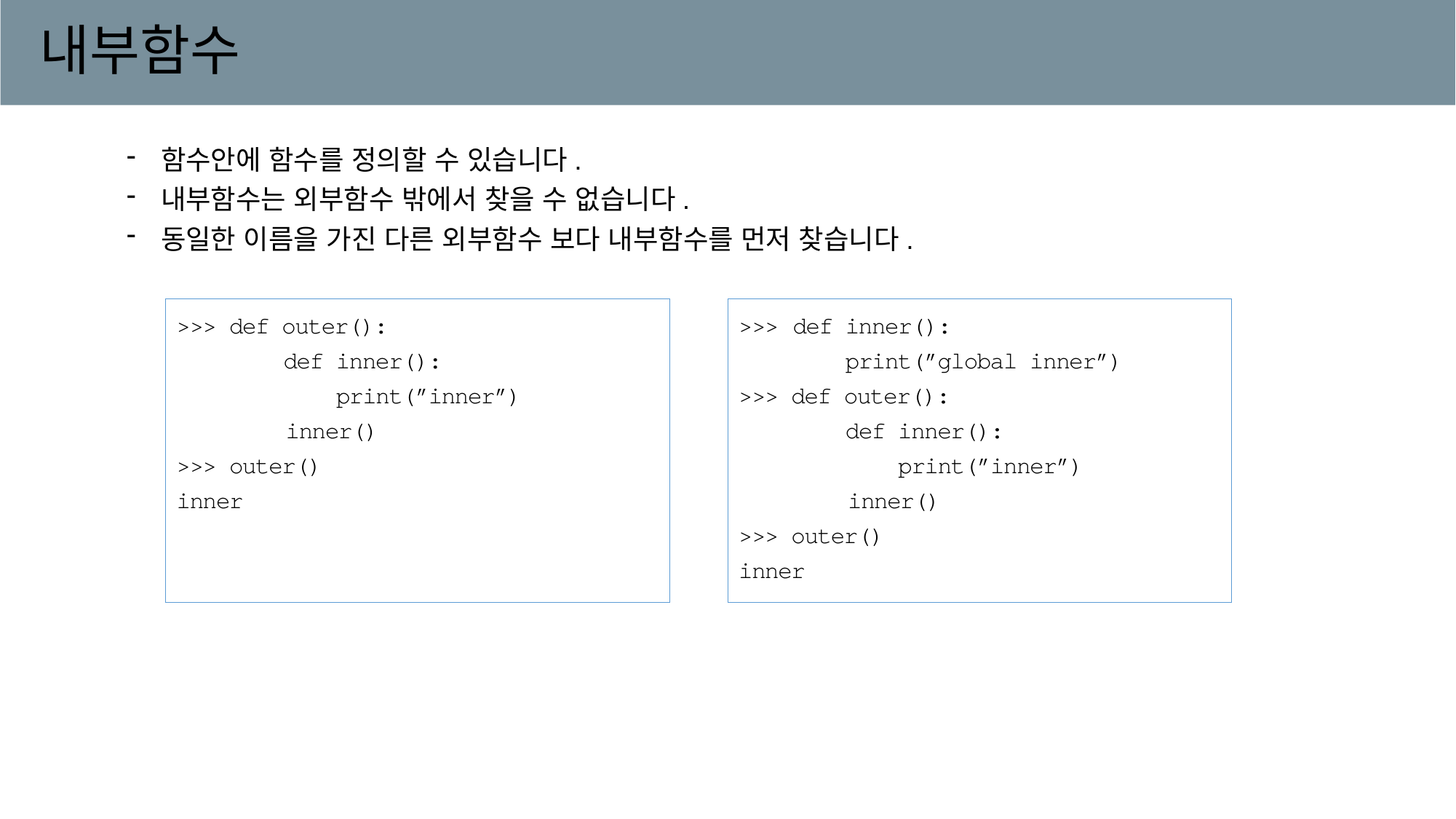

# 내부함수
함수안에 함수를 정의할 수 있습니다.
내부함수는 외부함수 밖에서 찾을 수 없습니다.
동일한 이름을 가진 다른 외부함수 보다 내부함수를 먼저 찾습니다.
>>> def inner():
        print(”global inner”)
>>> def outer():
        def inner():
            print(”inner”)
	inner()
>>> outer()
inner
>>> def outer():
        def inner():
            print(”inner”)
	inner()
>>> outer()
inner